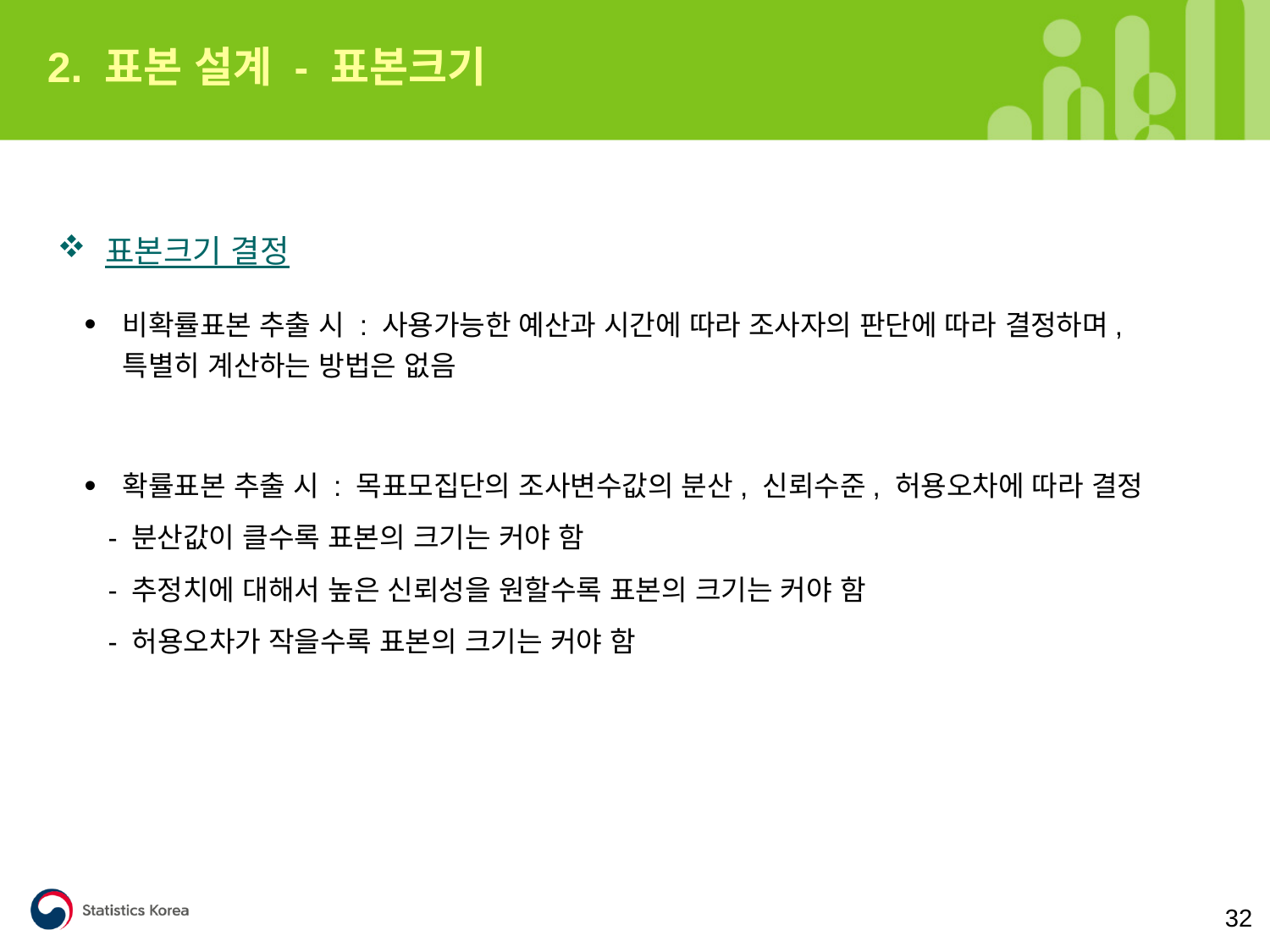

2. 표본 설계 - 표본크기
표본크기 결정

비확률표본 추출 시 : 사용가능한 예산과 시간에 따라 조사자의 판단에 따라 결정하며, 특별히 계산하는 방법은 없음

확률표본 추출 시 : 목표모집단의 조사변수값의 분산, 신뢰수준, 허용오차에 따라 결정
   - 분산값이 클수록 표본의 크기는 커야 함
   - 추정치에 대해서 높은 신뢰성을 원할수록 표본의 크기는 커야 함
   - 허용오차가 작을수록 표본의 크기는 커야 함